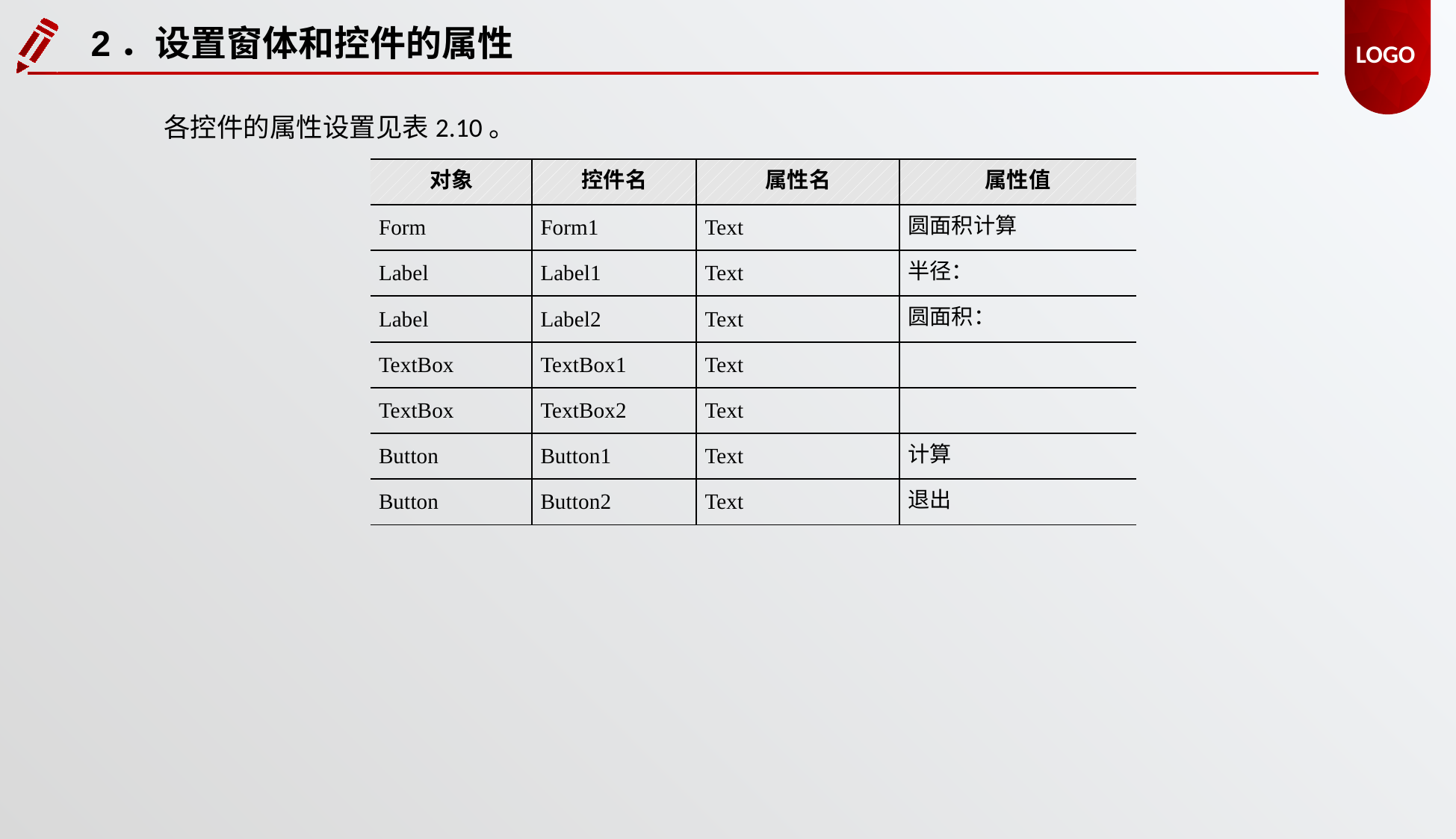

2．设置窗体和控件的属性
各控件的属性设置见表2.10。
| 对象 | 控件名 | 属性名 | 属性值 |
| --- | --- | --- | --- |
| Form | Form1 | Text | 圆面积计算 |
| Label | Label1 | Text | 半径： |
| Label | Label2 | Text | 圆面积： |
| TextBox | TextBox1 | Text |  |
| TextBox | TextBox2 | Text |  |
| Button | Button1 | Text | 计算 |
| Button | Button2 | Text | 退出 |